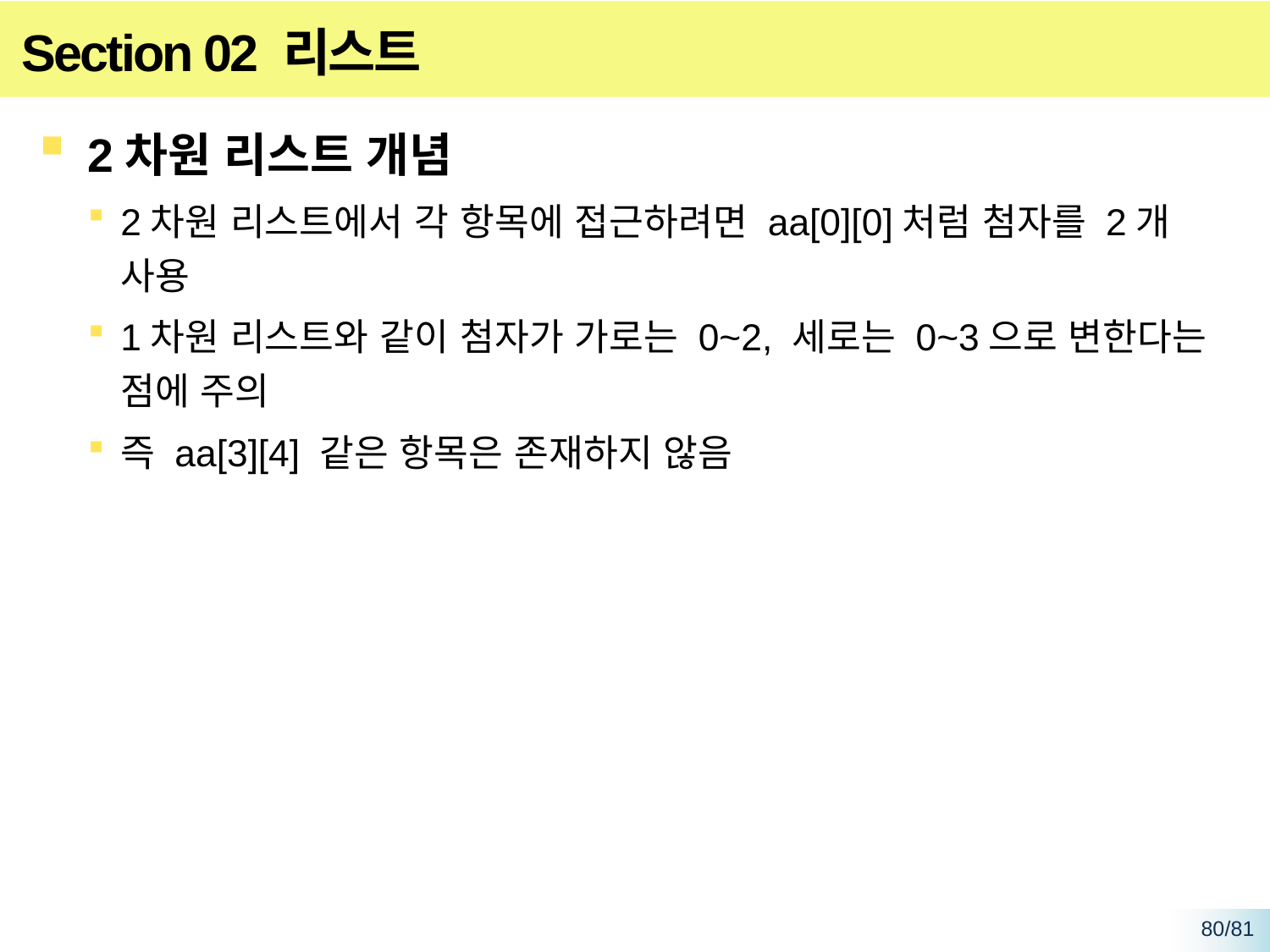

# Section 02 리스트
2차원 리스트 개념
2차원 리스트에서 각 항목에 접근하려면 aa[0][0]처럼 첨자를 2개 사용
1차원 리스트와 같이 첨자가 가로는 0~2, 세로는 0~3으로 변한다는 점에 주의
즉 aa[3][4] 같은 항목은 존재하지 않음